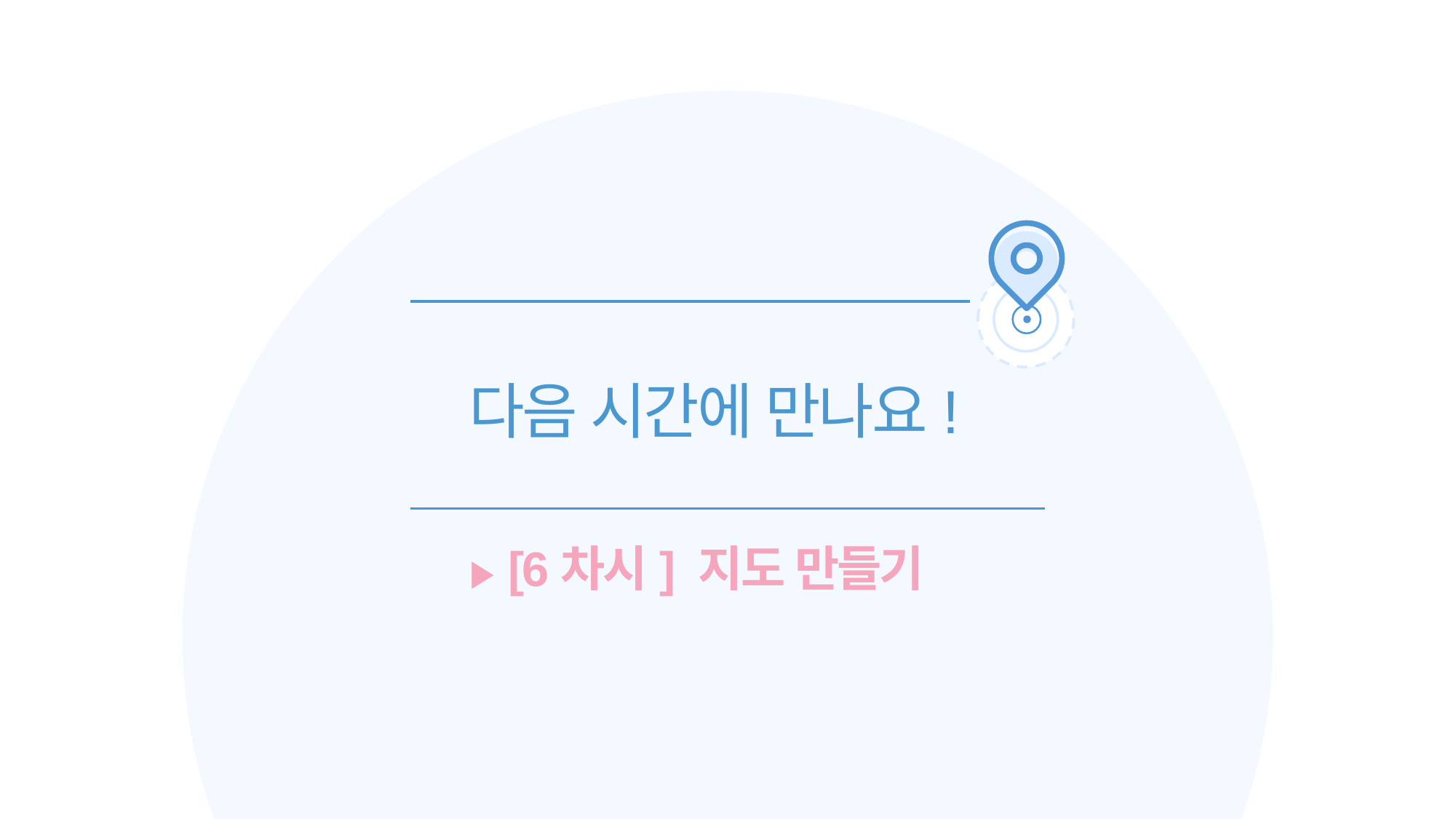

다음 시간에 만나요!
 ▶︎ [6차시] 지도 만들기